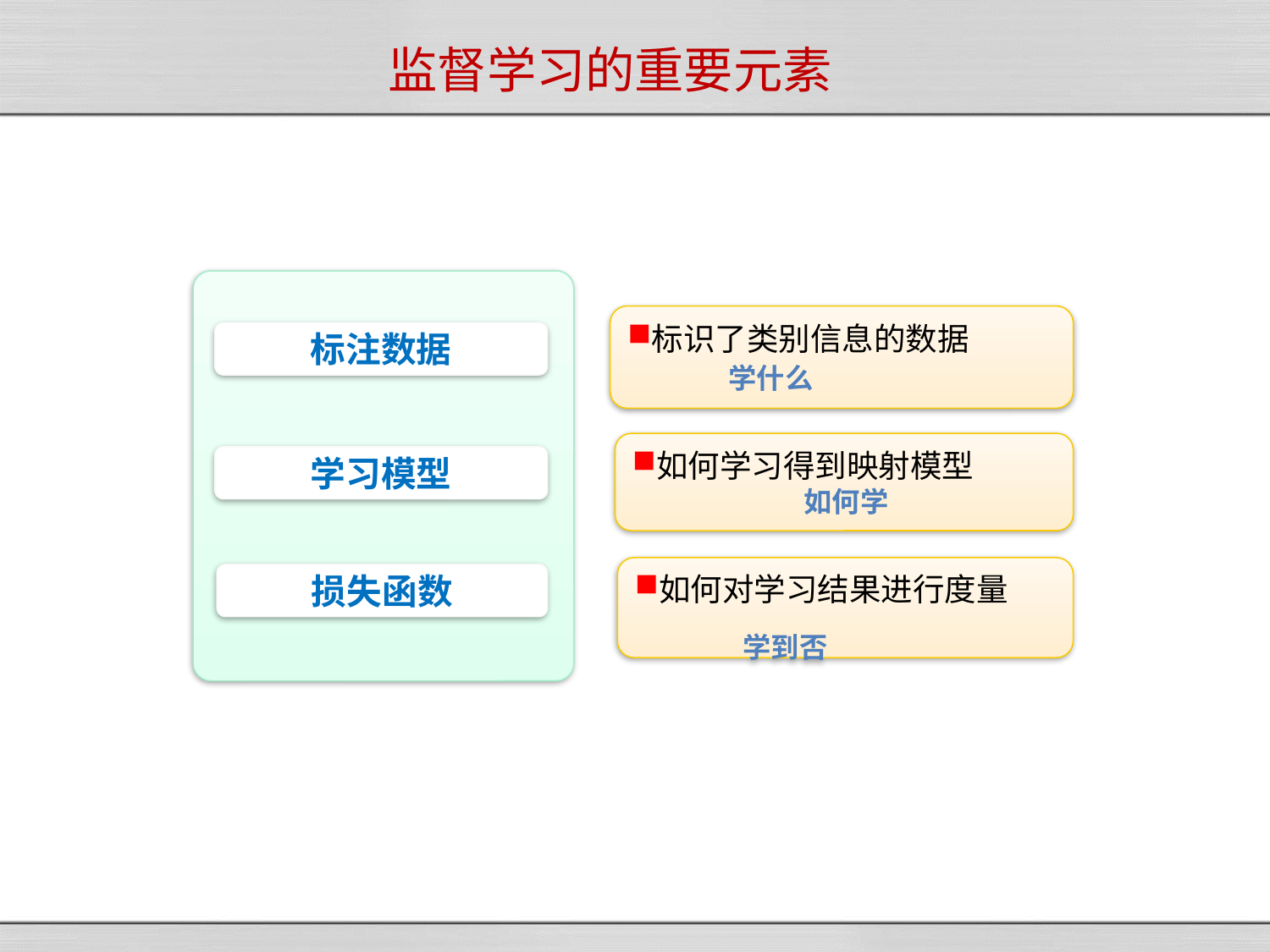

# 监督学习的重要元素

标识了类别信息的数据
             学什么
标注数据
如何学习得到映射模型
	      如何学
学习模型
如何对学习结果进行度量
              学到否
损失函数